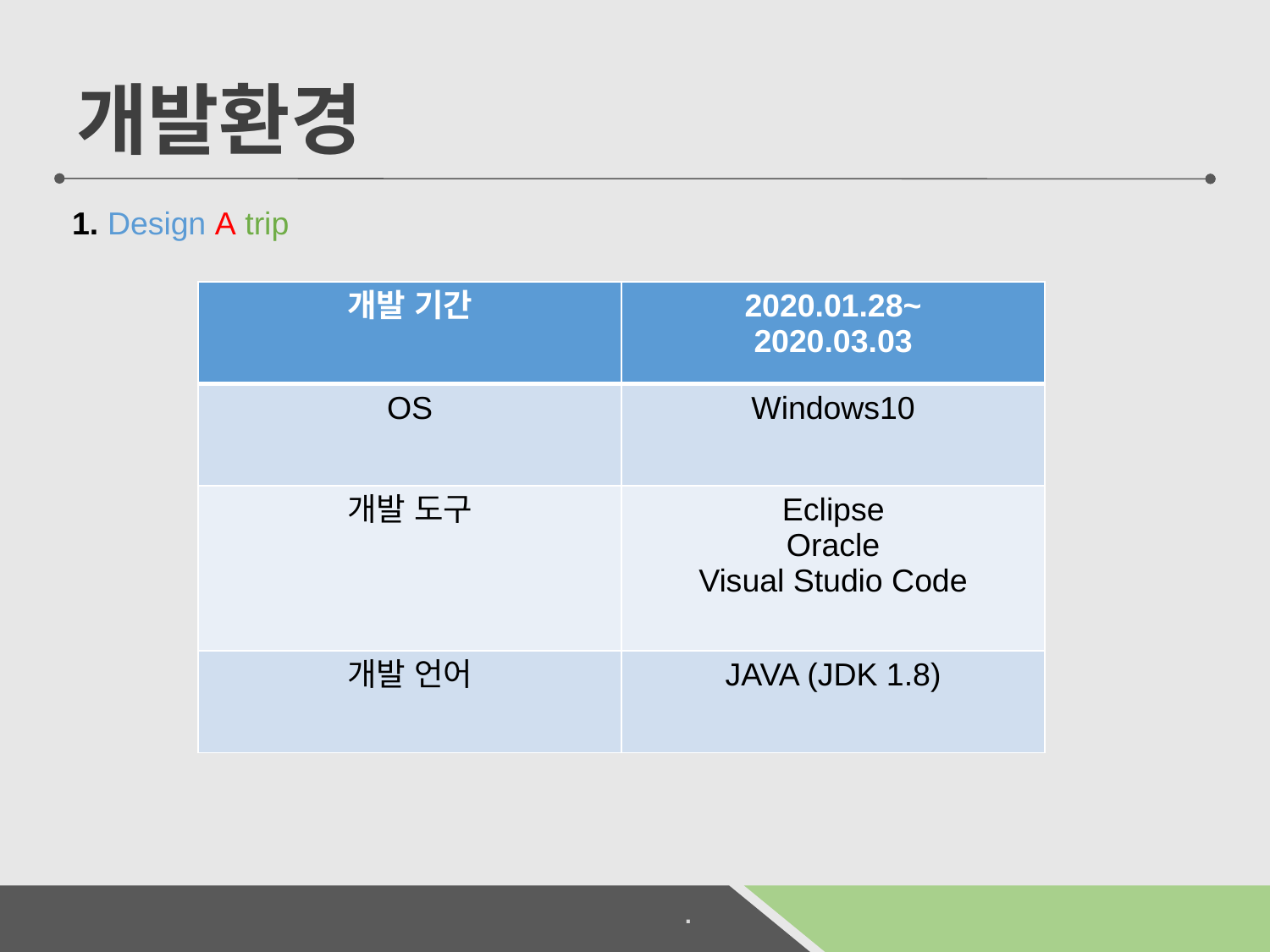

개발환경
1. Design A trip
| 개발 기간 | 2020.01.28~ 2020.03.03 |
| --- | --- |
| OS | Windows10 |
| 개발 도구 | Eclipse Oracle Visual Studio Code |
| 개발 언어 | JAVA (JDK 1.8) |

.